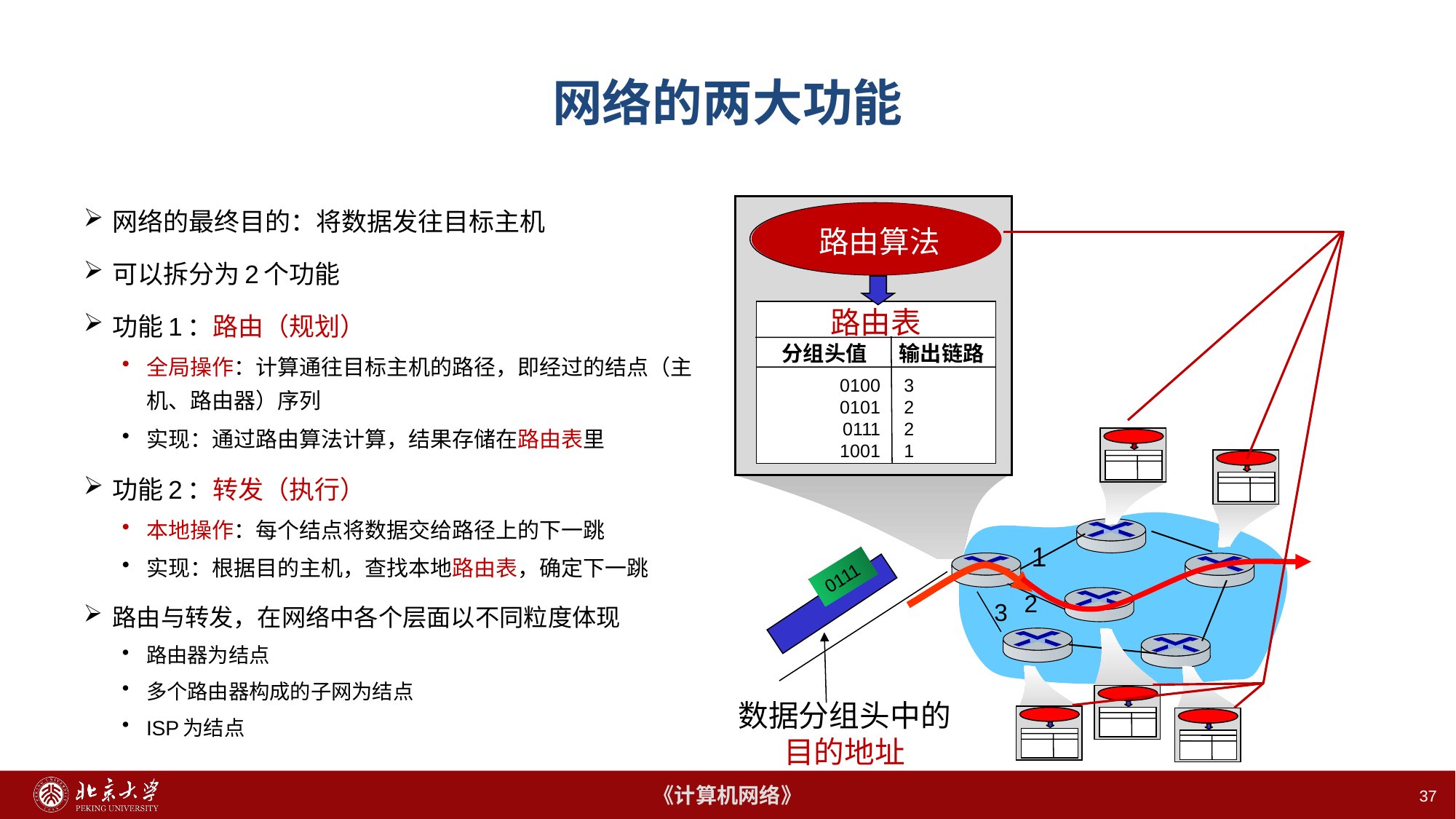

37
# 网络的两大功能
网络的最终目的：将数据发往目标主机
可以拆分为2个功能
功能1：路由（规划）
全局操作：计算通往目标主机的路径，即经过的结点（主机、路由器）序列
实现：通过路由算法计算，结果存储在路由表里
功能2：转发（执行）
本地操作：每个结点将数据交给路径上的下一跳
实现：根据目的主机，查找本地路由表，确定下一跳
路由与转发，在网络中各个层面以不同粒度体现
路由器为结点
多个路由器构成的子网为结点
ISP为结点

分组头值
输出链路

0100
0101
0111
1001
3
2
2
1

路由算法

路由表

1
2
3

0111

数据分组头中的
目的地址